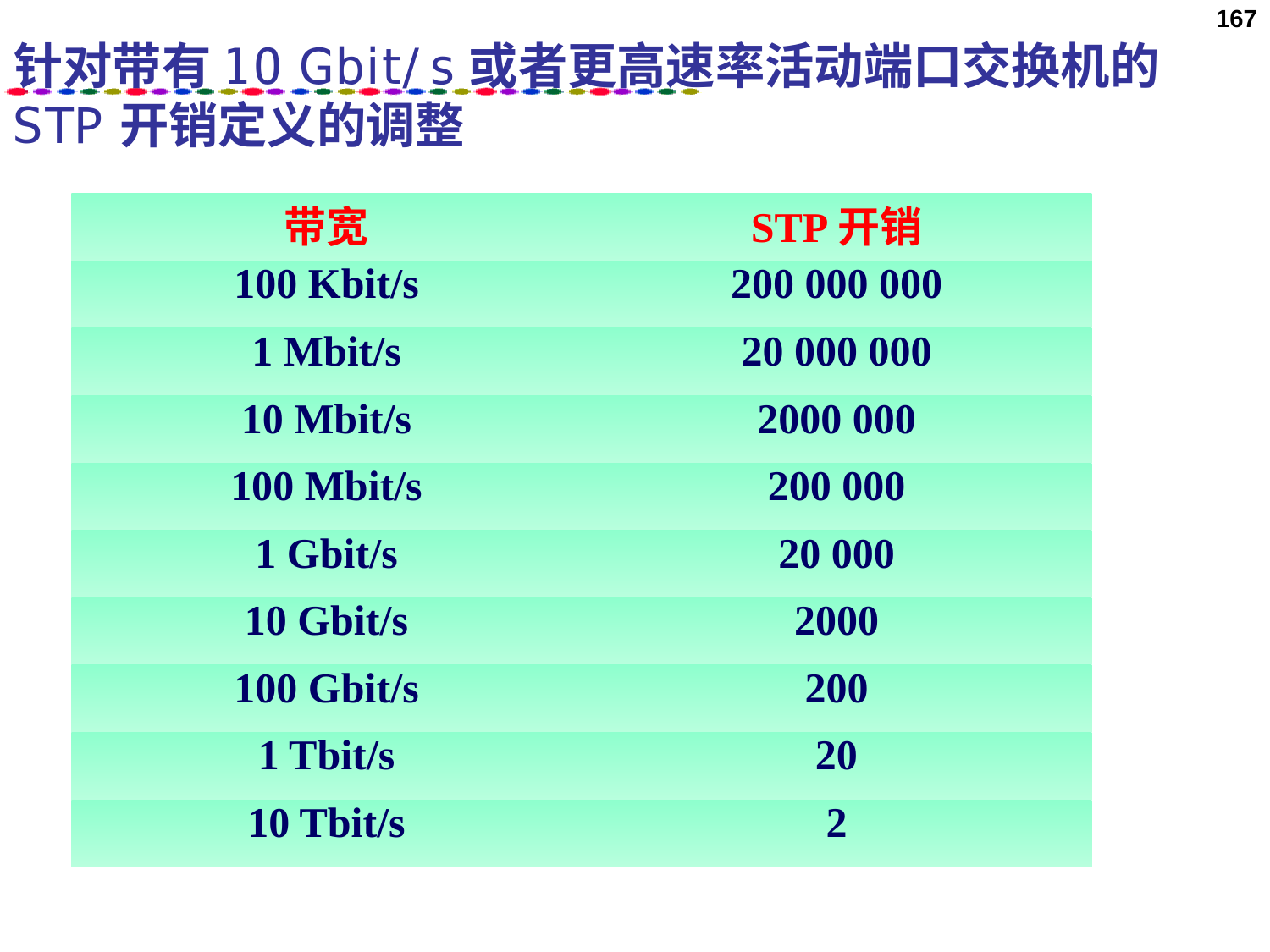

167
# 针对带有10 Gbit/s或者更高速率活动端口交换机的STP开销定义的调整

| 带宽 | STP开销 |
| --- | --- |
| 100 Kbit/s | 200 000 000 |
| 1 Mbit/s | 20 000 000 |
| 10 Mbit/s | 2000 000 |
| 100 Mbit/s | 200 000 |
| 1 Gbit/s | 20 000 |
| 10 Gbit/s | 2000 |
| 100 Gbit/s | 200 |
| 1 Tbit/s | 20 |
| 10 Tbit/s | 2 |